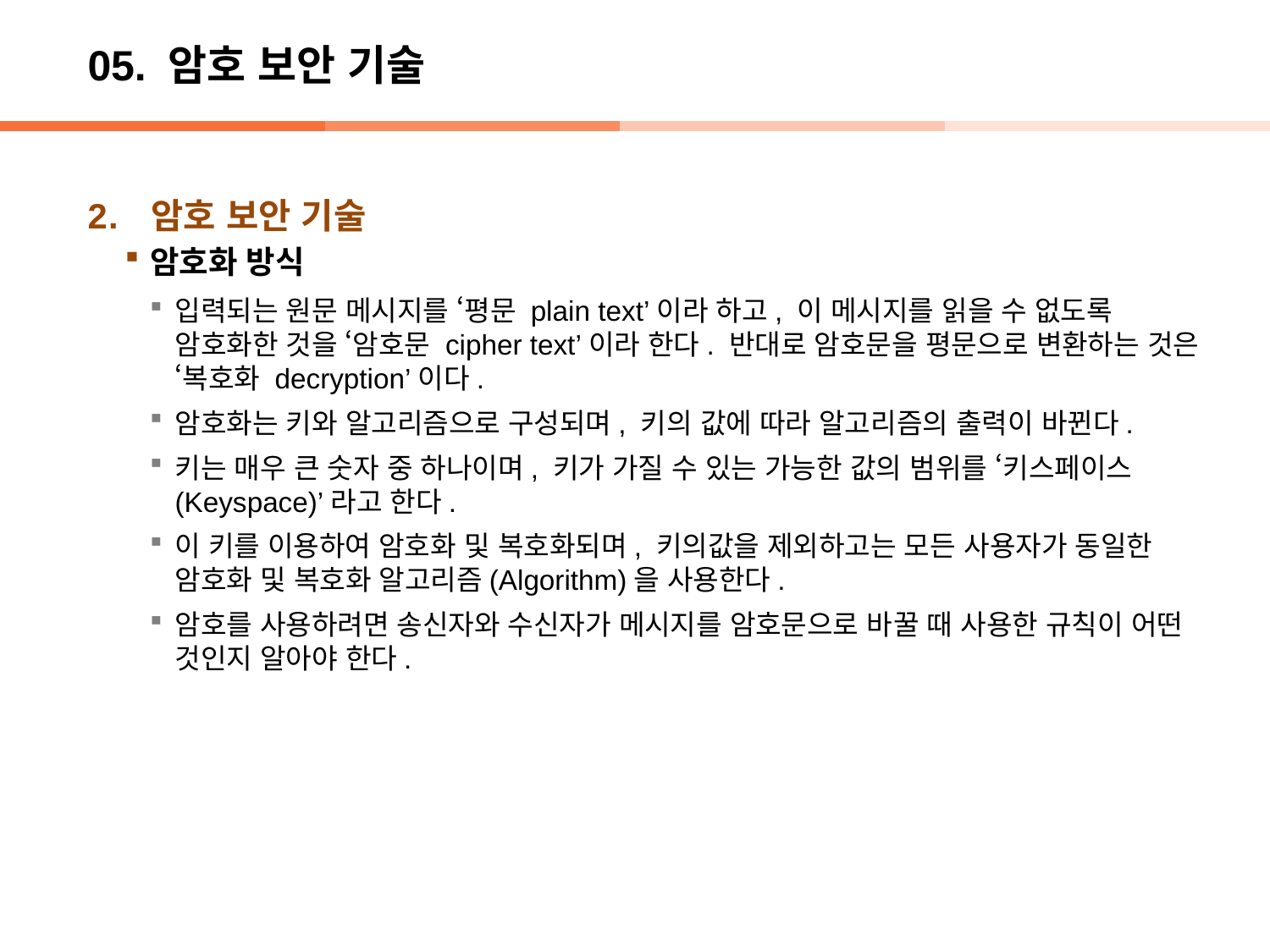

# 05. 암호 보안 기술
암호 보안 기술
암호화 방식
입력되는 원문 메시지를 ‘평문 plain text’이라 하고, 이 메시지를 읽을 수 없도록 암호화한 것을 ‘암호문 cipher text’이라 한다. 반대로 암호문을 평문으로 변환하는 것은 ‘복호화 decryption’이다.
암호화는 키와 알고리즘으로 구성되며, 키의 값에 따라 알고리즘의 출력이 바뀐다.
키는 매우 큰 숫자 중 하나이며, 키가 가질 수 있는 가능한 값의 범위를 ‘키스페이스(Keyspace)’라고 한다.
이 키를 이용하여 암호화 및 복호화되며, 키의값을 제외하고는 모든 사용자가 동일한 암호화 및 복호화 알고리즘(Algorithm)을 사용한다.
암호를 사용하려면 송신자와 수신자가 메시지를 암호문으로 바꿀 때 사용한 규칙이 어떤 것인지 알아야 한다.